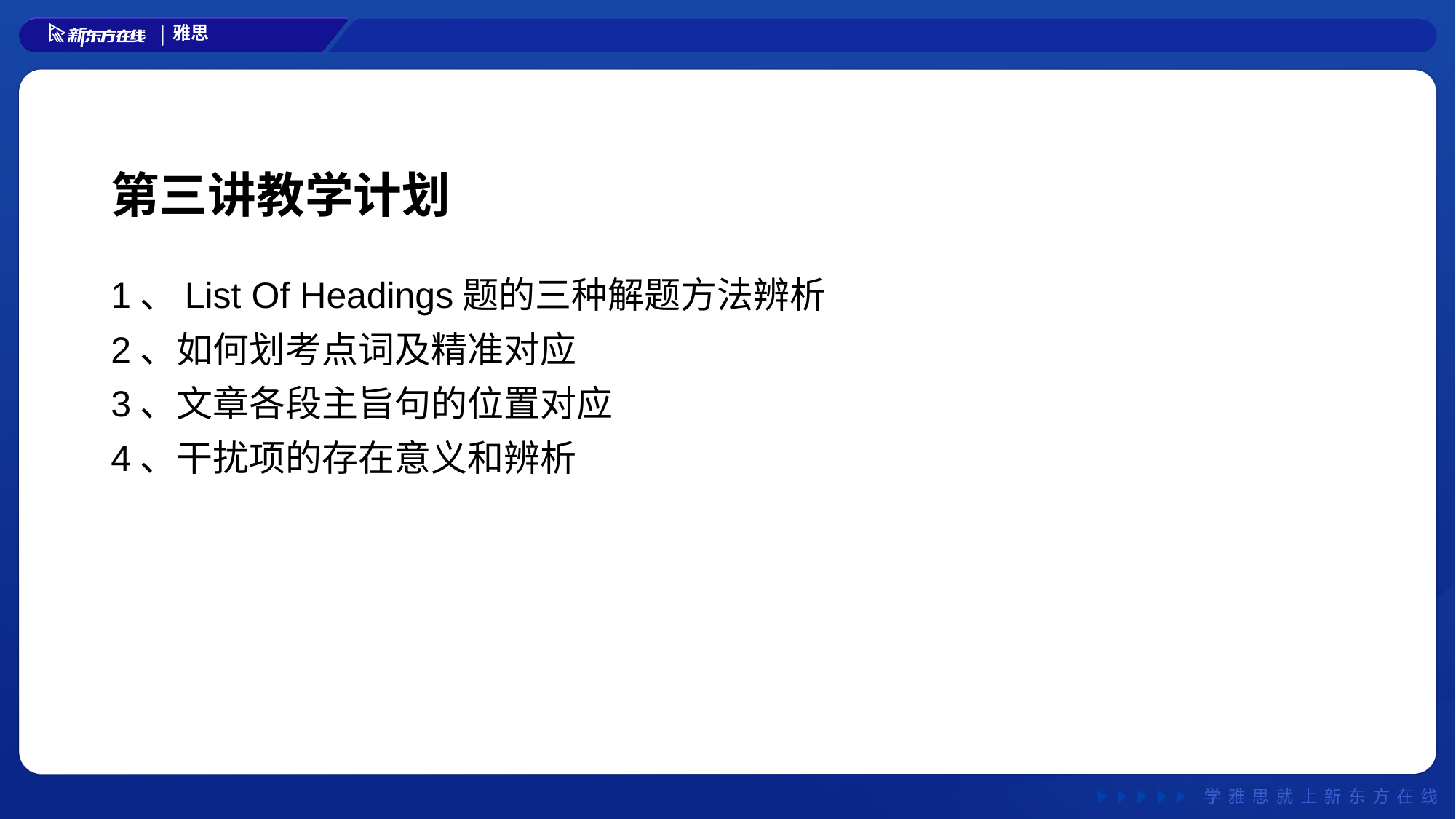

# 第三讲教学计划
1、List Of Headings题的三种解题方法辨析
2、如何划考点词及精准对应
3、文章各段主旨句的位置对应
4、干扰项的存在意义和辨析